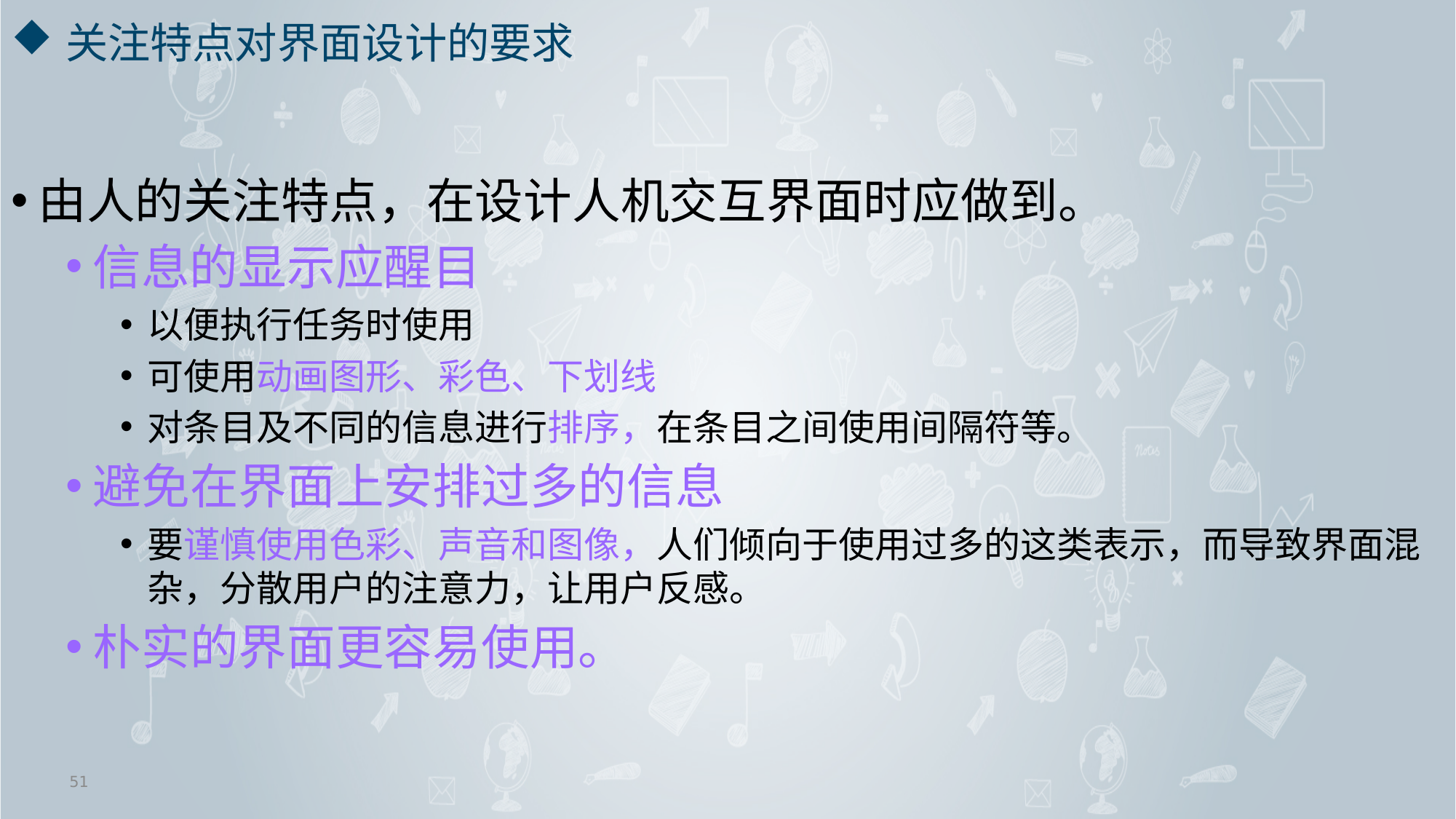

# 关注特点对界面设计的要求
由人的关注特点，在设计人机交互界面时应做到。
信息的显示应醒目
以便执行任务时使用
可使用动画图形、彩色、下划线
对条目及不同的信息进行排序，在条目之间使用间隔符等。
避免在界面上安排过多的信息
要谨慎使用色彩、声音和图像，人们倾向于使用过多的这类表示，而导致界面混杂，分散用户的注意力，让用户反感。
朴实的界面更容易使用。
51